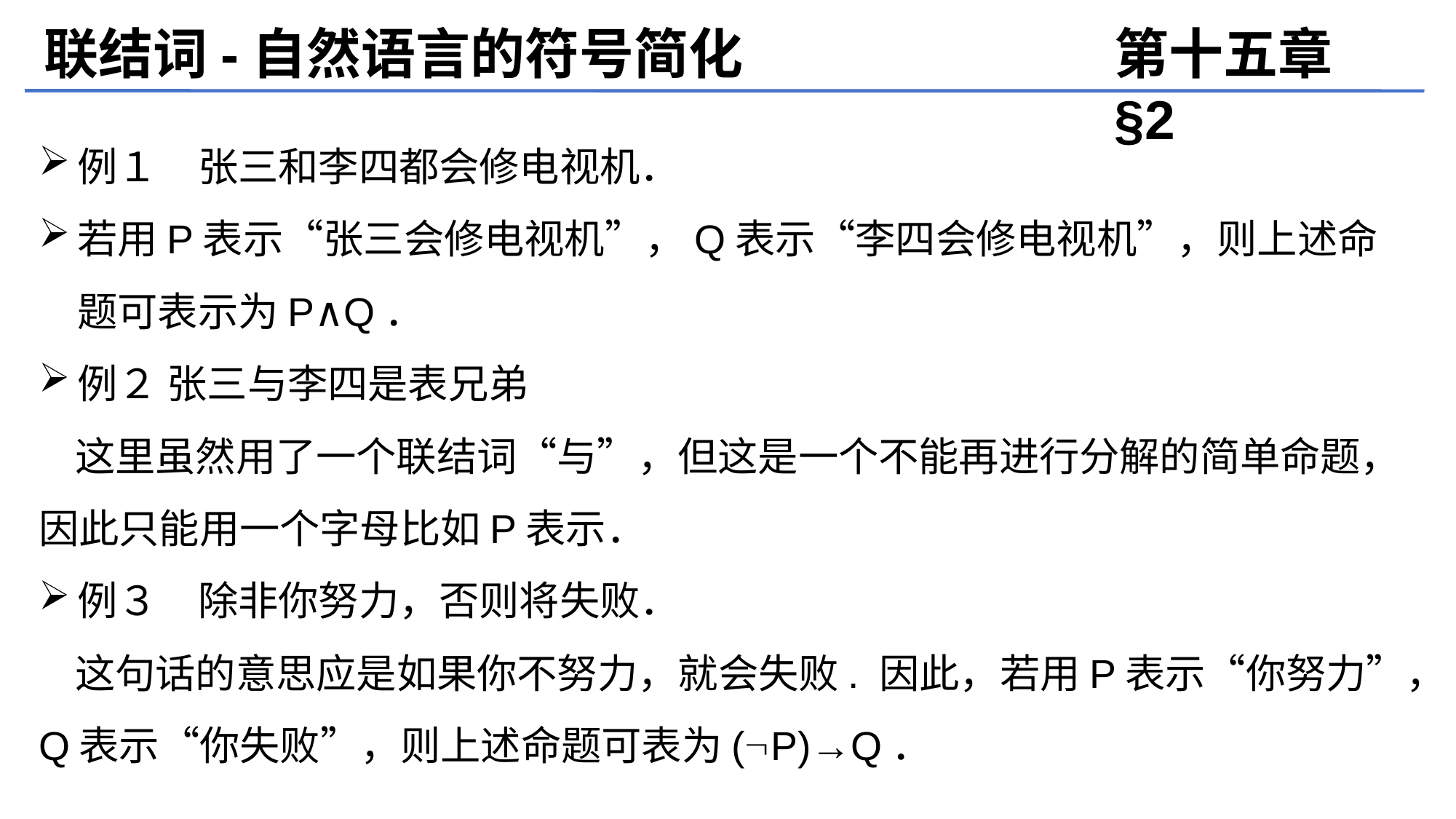

联结词-自然语言的符号简化
第十五章 §2
例１　张三和李四都会修电视机．
若用P表示“张三会修电视机”，Q表示“李四会修电视机”，则上述命题可表示为P∧Q．
例２ 张三与李四是表兄弟
   这里虽然用了一个联结词“与”，但这是一个不能再进行分解的简单命题，因此只能用一个字母比如P表示．
例３　除非你努力，否则将失败．
   这句话的意思应是如果你不努力，就会失败. 因此，若用P表示“你努力”，Q表示“你失败”，则上述命题可表为(¬P)→Q．